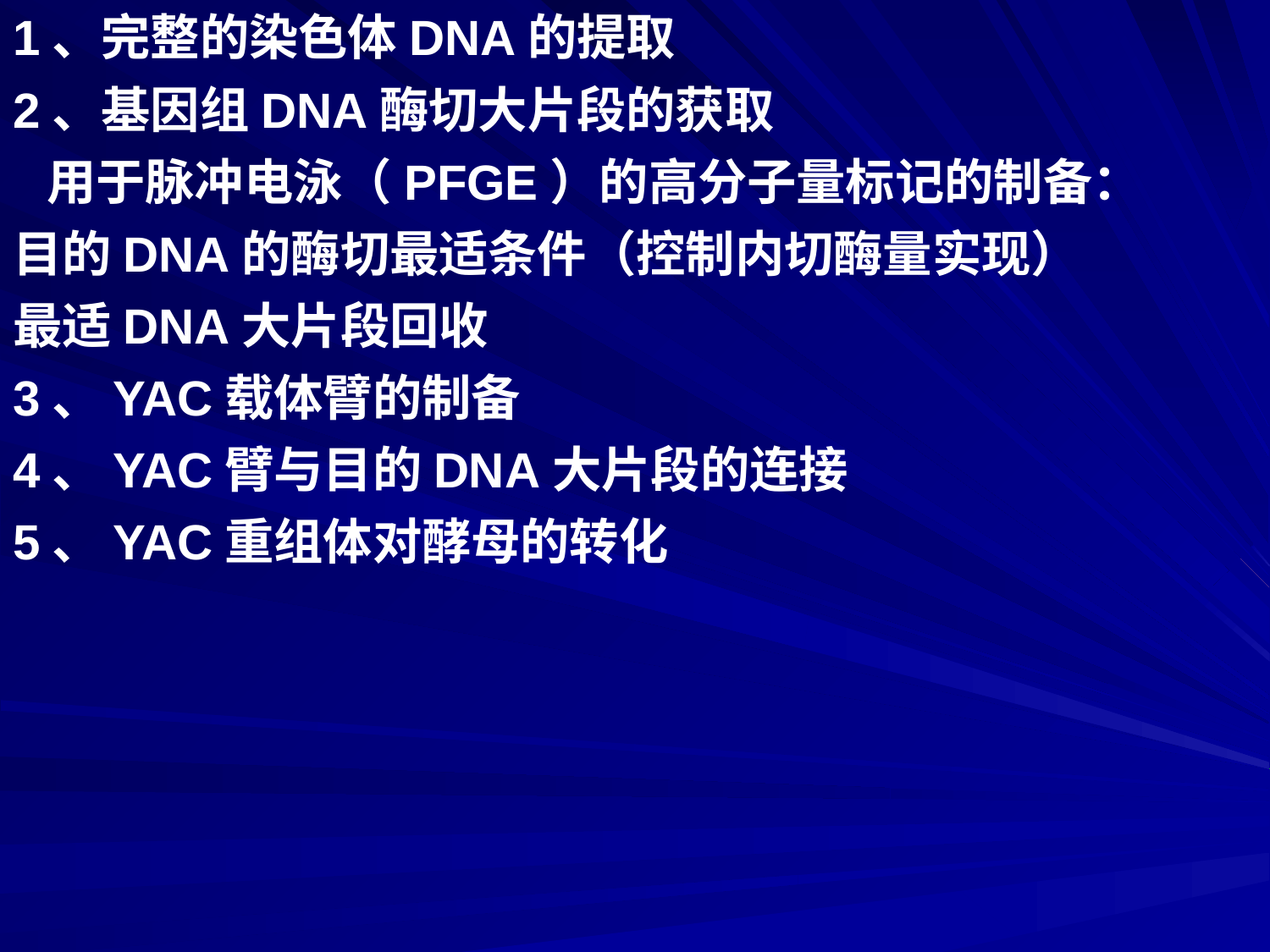

1、完整的染色体DNA的提取
2、基因组DNA酶切大片段的获取
  用于脉冲电泳（PFGE）的高分子量标记的制备：
目的DNA的酶切最适条件（控制内切酶量实现）
最适DNA大片段回收
3、YAC载体臂的制备
4、YAC臂与目的DNA大片段的连接
5、YAC重组体对酵母的转化